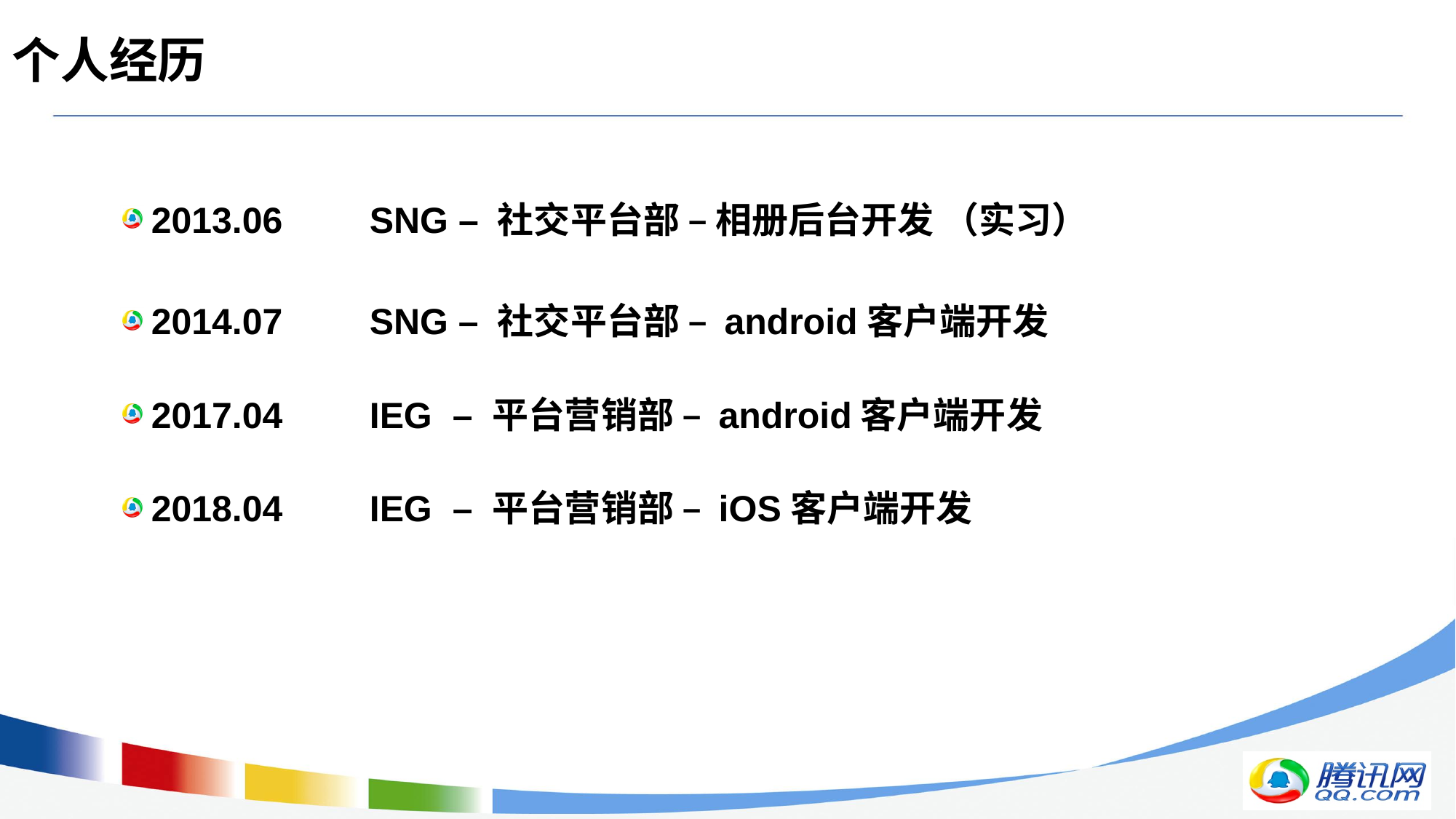

# 个人经历
2013.06 	SNG – 社交平台部 – 相册后台开发 （实习）

2014.07 	SNG – 社交平台部 – android客户端开发

2017.04 	IEG  – 平台营销部 – android客户端开发

2018.04	IEG  – 平台营销部 – iOS客户端开发